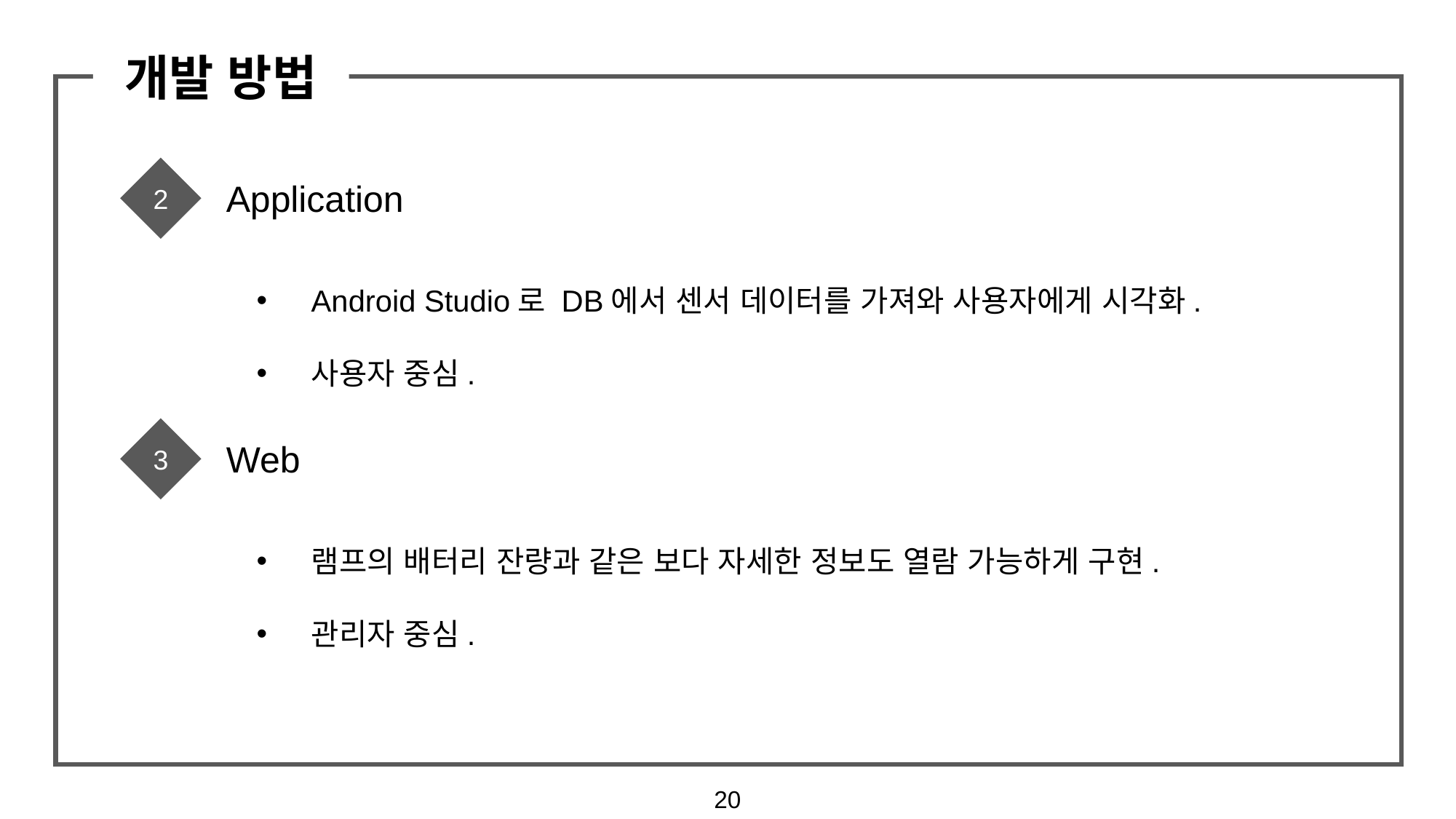

개발 방법

2
Application

Android Studio로 DB에서 센서 데이터를 가져와 사용자에게 시각화.

사용자 중심.
3
Web

램프의 배터리 잔량과 같은 보다 자세한 정보도 열람 가능하게 구현.

관리자 중심.
20